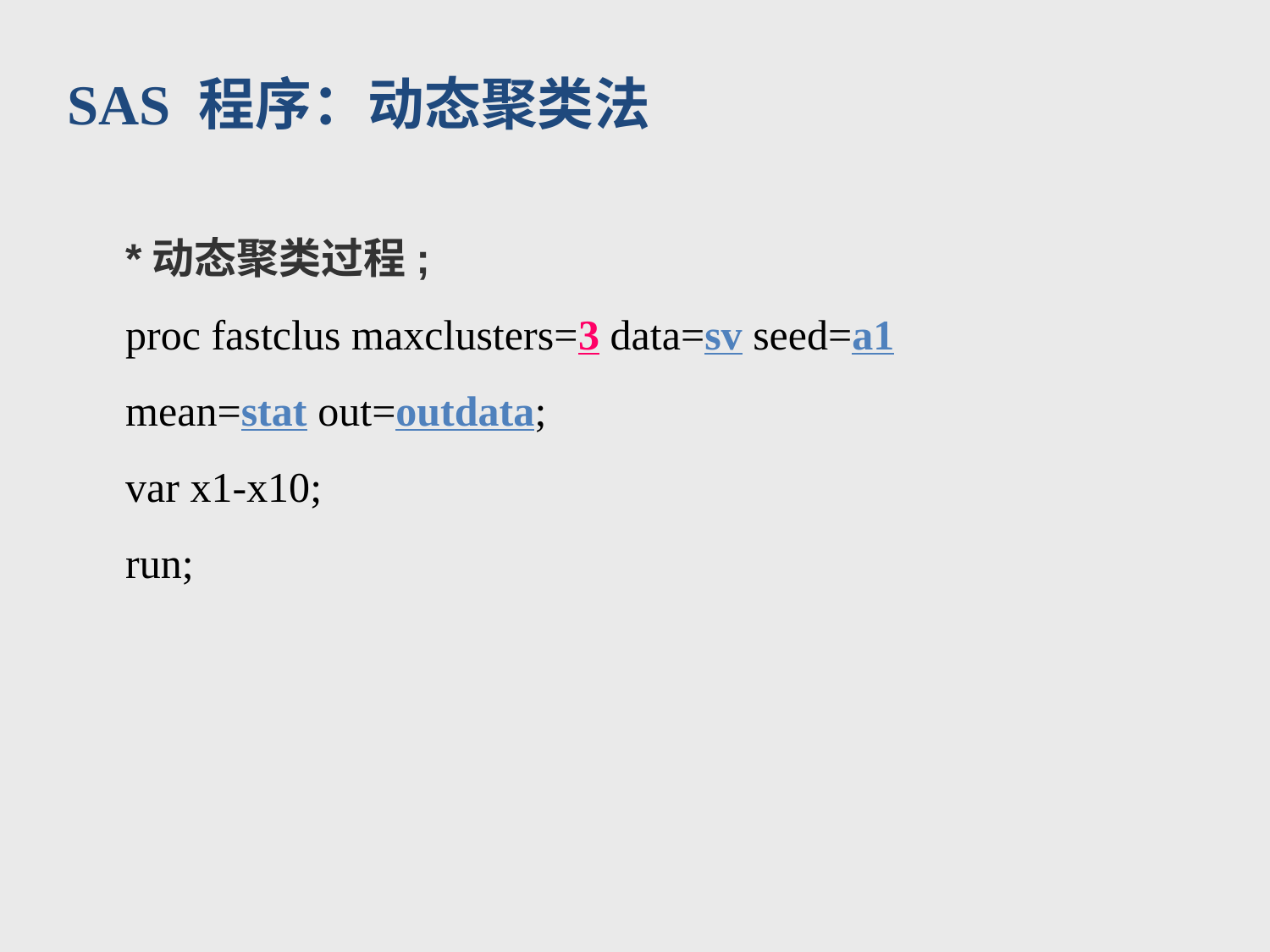

SAS 程序：动态聚类法
*动态聚类过程;
proc fastclus maxclusters=3 data=sv seed=a1
mean=stat out=outdata;
var x1-x10;
run;